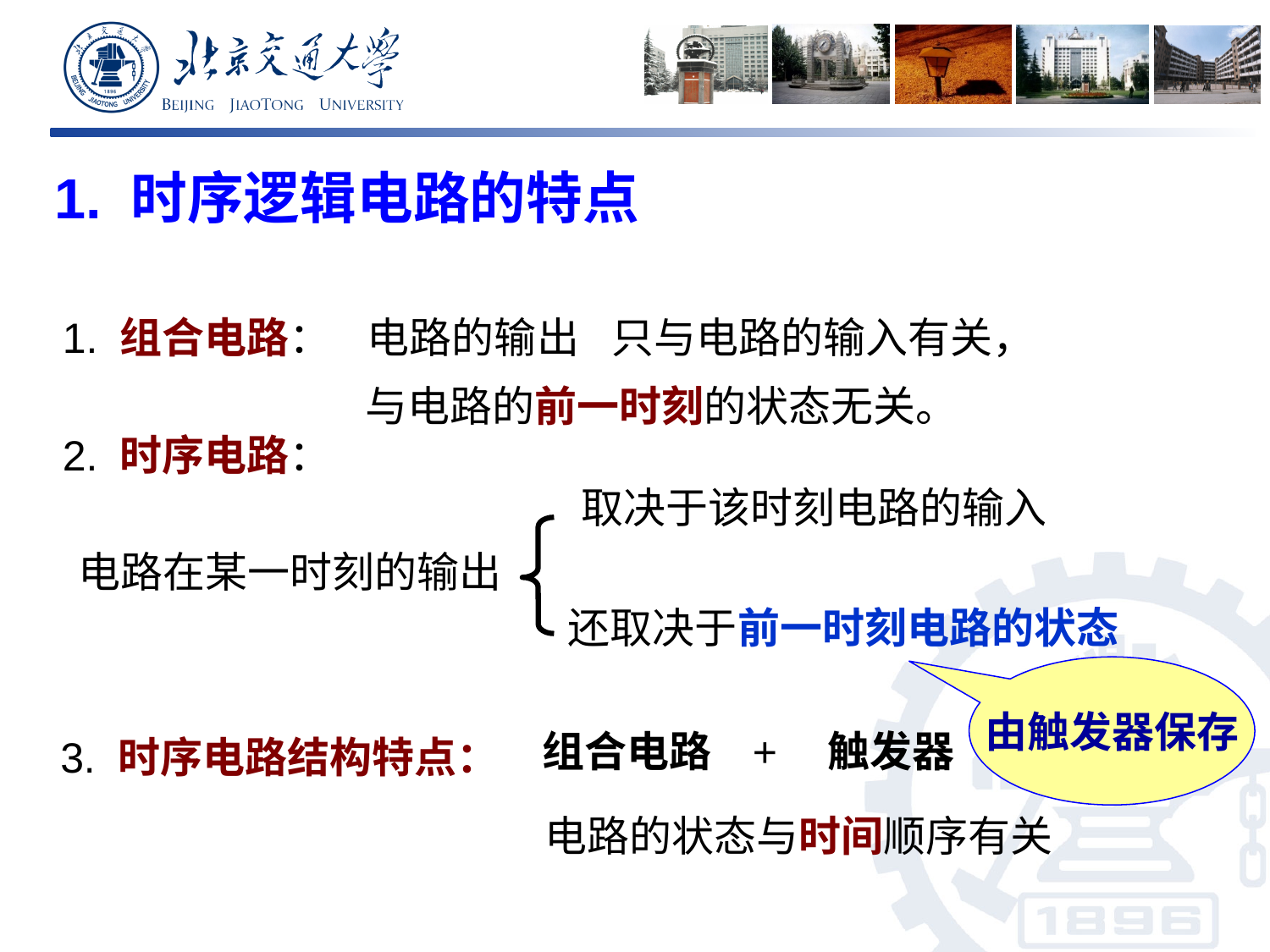

1. 时序逻辑电路的特点
电路的输出
1. 组合电路：
只与电路的输入有关，
与电路的前一时刻的状态无关。
2. 时序电路：
取决于该时刻电路的输入

电路在某一时刻的输出
还取决于前一时刻电路的状态
由触发器保存
组合电路
+
触发器
3. 时序电路结构特点：
电路的状态与时间顺序有关